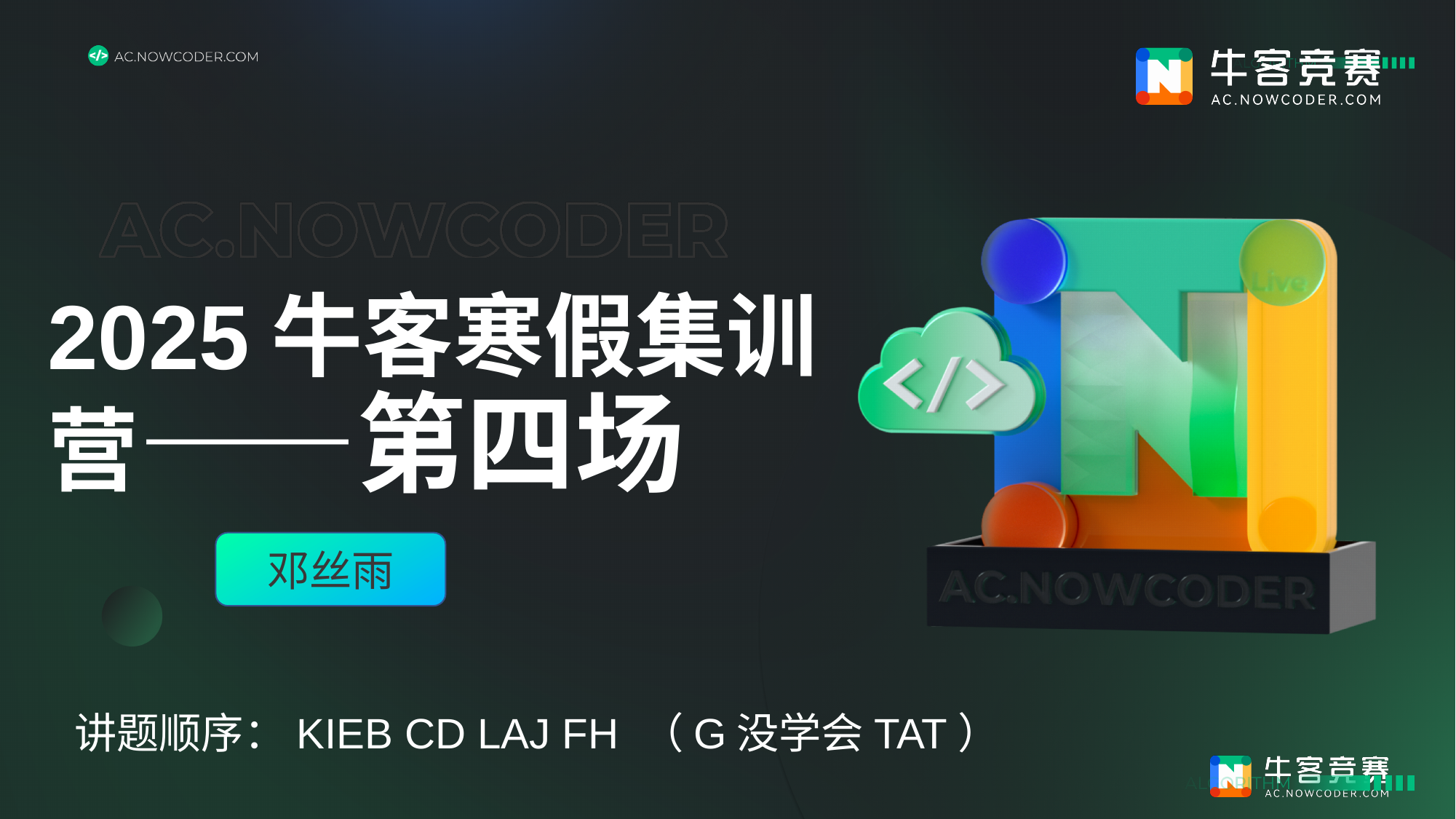

# 2025牛客寒假集训营——第四场
邓丝雨
讲题顺序：KIEB CD LAJ FH （G没学会TAT）